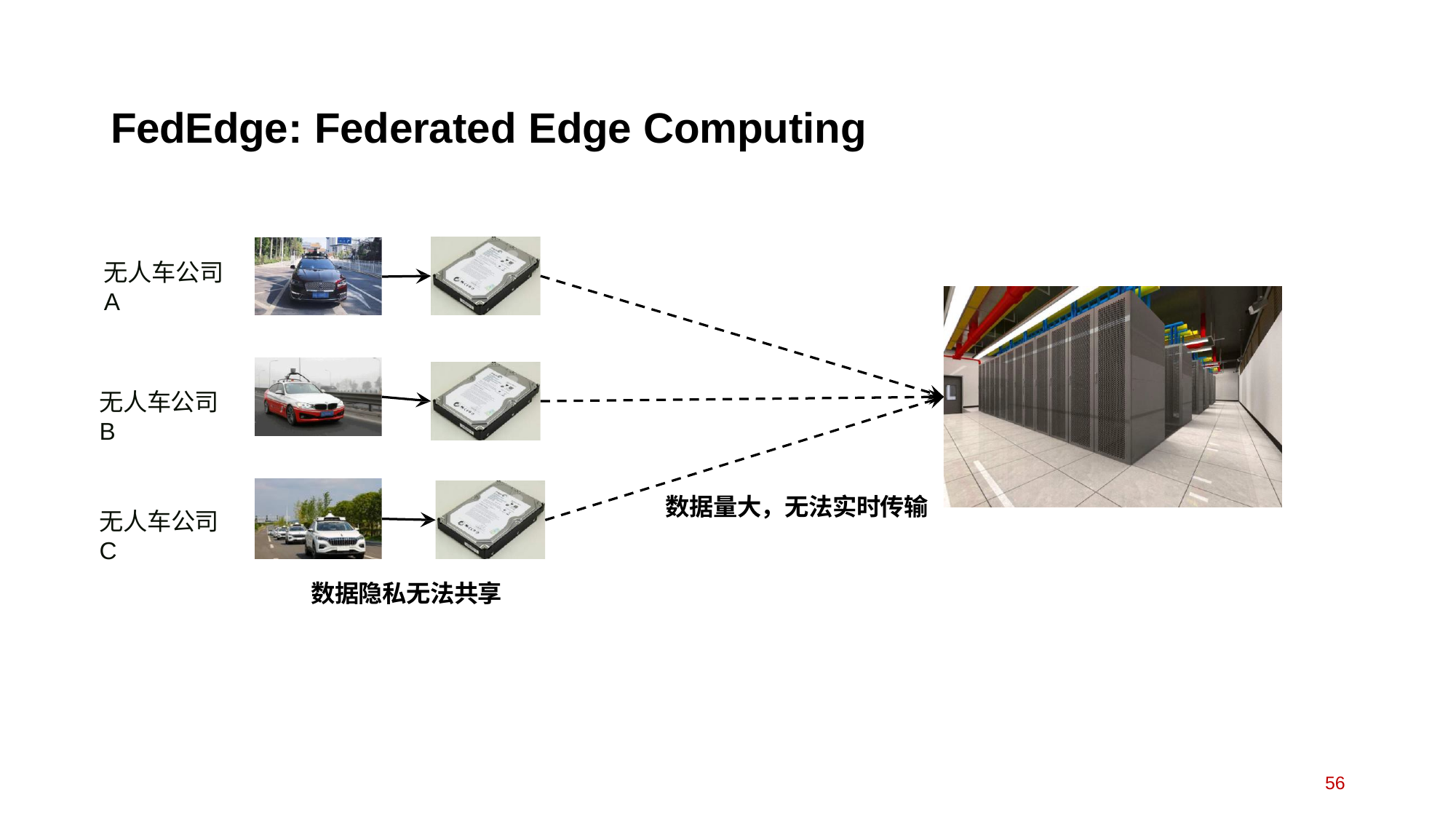

FedEdge: Federated Edge Computing

无人车公司A

无人车公司B

数据量大，无法实时传输
无人车公司C

数据隐私无法共享

56